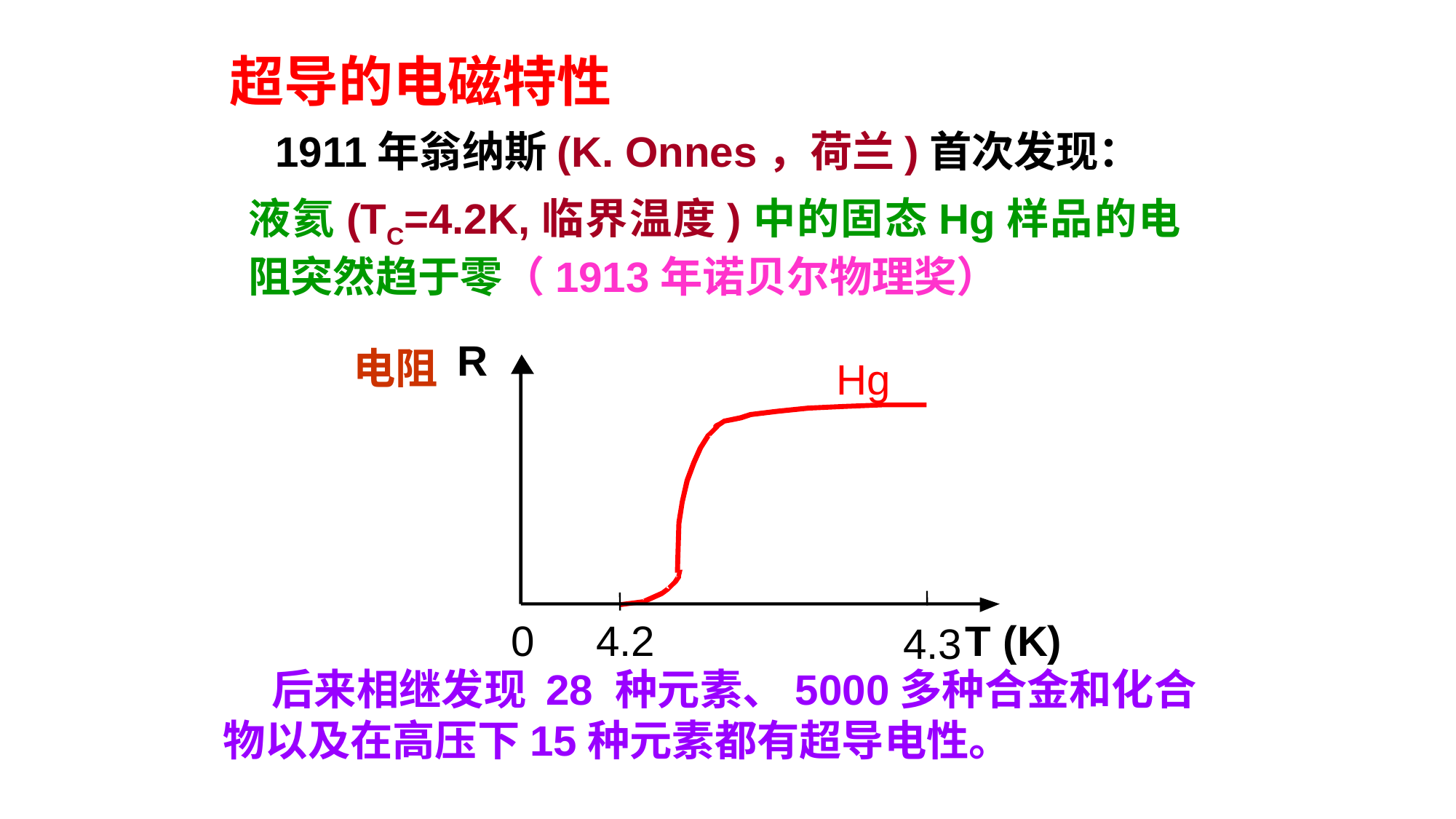

超导的电磁特性
1911年翁纳斯(K. Onnes，荷兰)首次发现：
液氦(TC=4.2K,临界温度)中的固态Hg样品的电阻突然趋于零（1913年诺贝尔物理奖）

R

电阻

Hg

0
4.2
T (K)
4.3
    后来相继发现 28 种元素、5000多种合金和化合物以及在高压下15种元素都有超导电性。